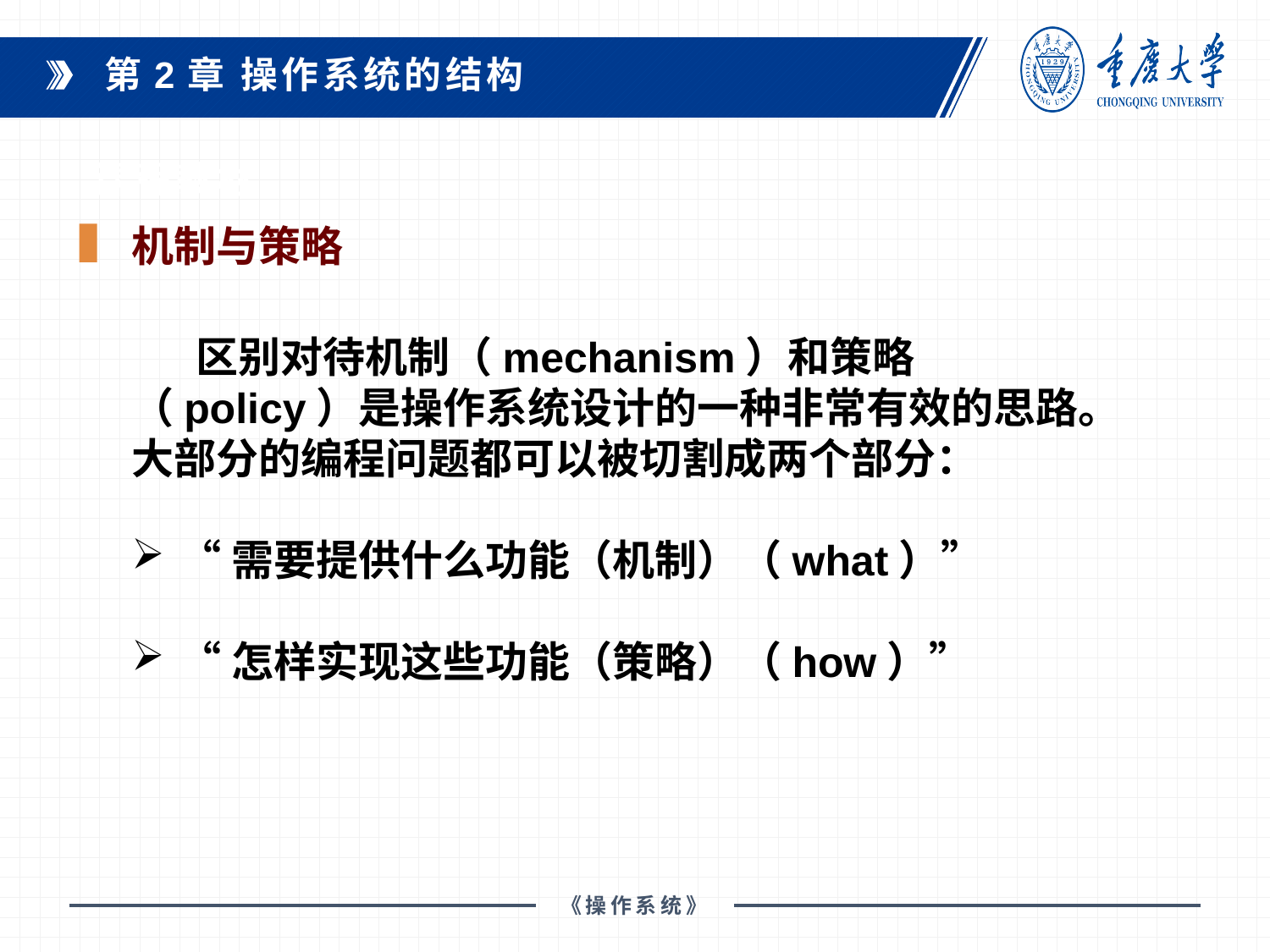

第2章 操作系统的结构
课程教材：
机制与策略

       区别对待机制（mechanism）和策略（policy）是操作系统设计的一种非常有效的思路。大部分的编程问题都可以被切割成两个部分：

“需要提供什么功能（机制）（what）”

“怎样实现这些功能（策略）（how）”